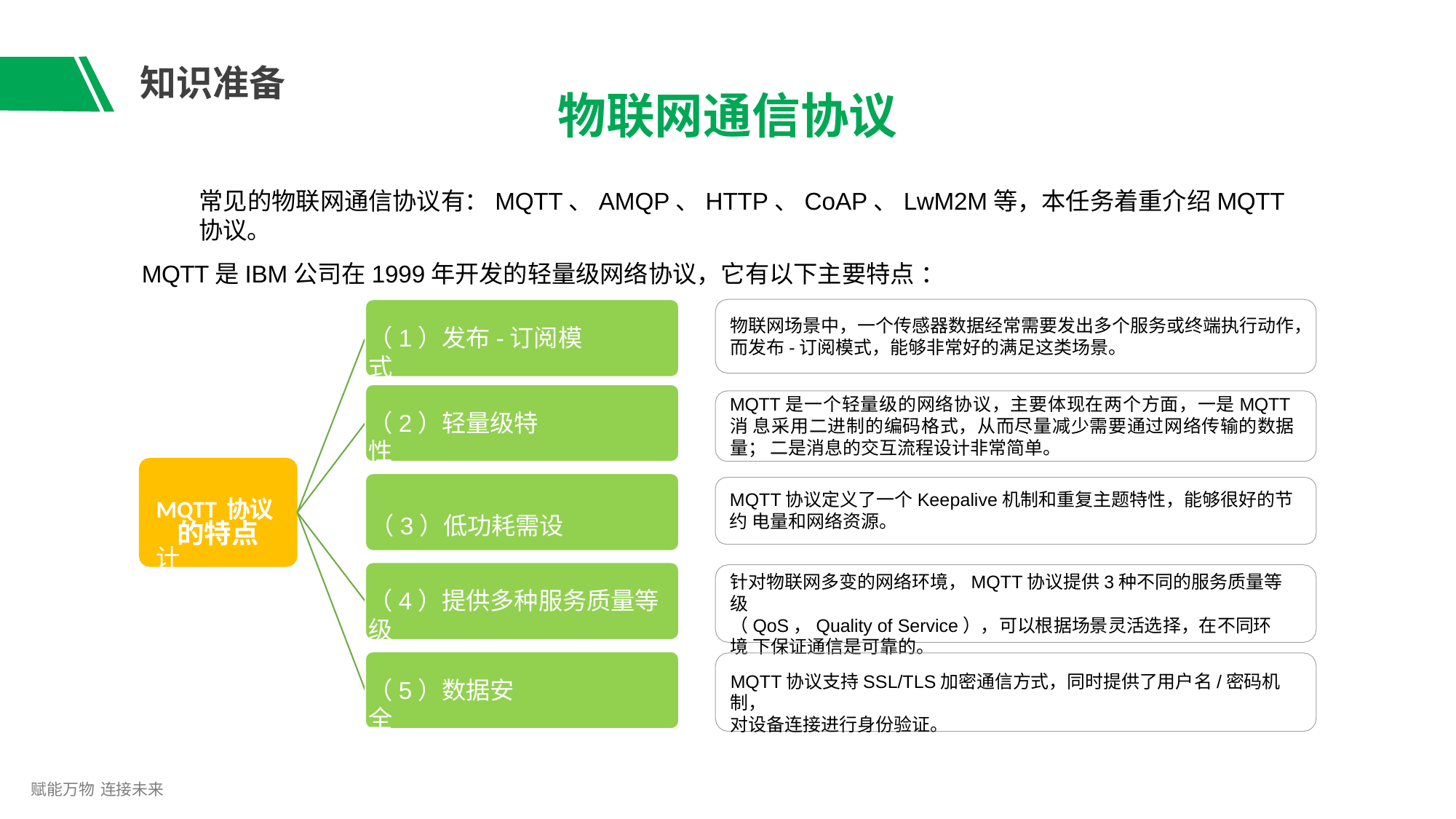

# 知识准备
物联网通信协议
常见的物联网通信协议有：MQTT、AMQP、HTTP、CoAP、LwM2M等，本任务着重介绍MQTT协议。
MQTT是IBM公司在1999年开发的轻量级网络协议，它有以下主要特点 ：

物联网场景中，一个传感器数据经常需要发出多个服务或终端执行动作， 而发布-订阅模式，能够非常好的满足这类场景。
（1）发布-订阅模式

MQTT是一个轻量级的网络协议，主要体现在两个方面，一是MQTT消 息采用二进制的编码格式，从而尽量减少需要通过网络传输的数据量； 二是消息的交互流程设计非常简单。
（2）轻量级特性

MQTT协议定义了一个Keepalive机制和重复主题特性，能够很好的节约 电量和网络资源。
MQTT协议	 	（3）低功耗需设计

的特点

针对物联网多变的网络环境，MQTT协议提供3种不同的服务质量等级
（QoS，Quality of Service），可以根据场景灵活选择，在不同环境 下保证通信是可靠的。
（4）提供多种服务质量等级

MQTT协议支持SSL/TLS加密通信方式，同时提供了用户名/密码机制，
对设备连接进行身份验证。
（5）数据安全
赋能万物 连接未来